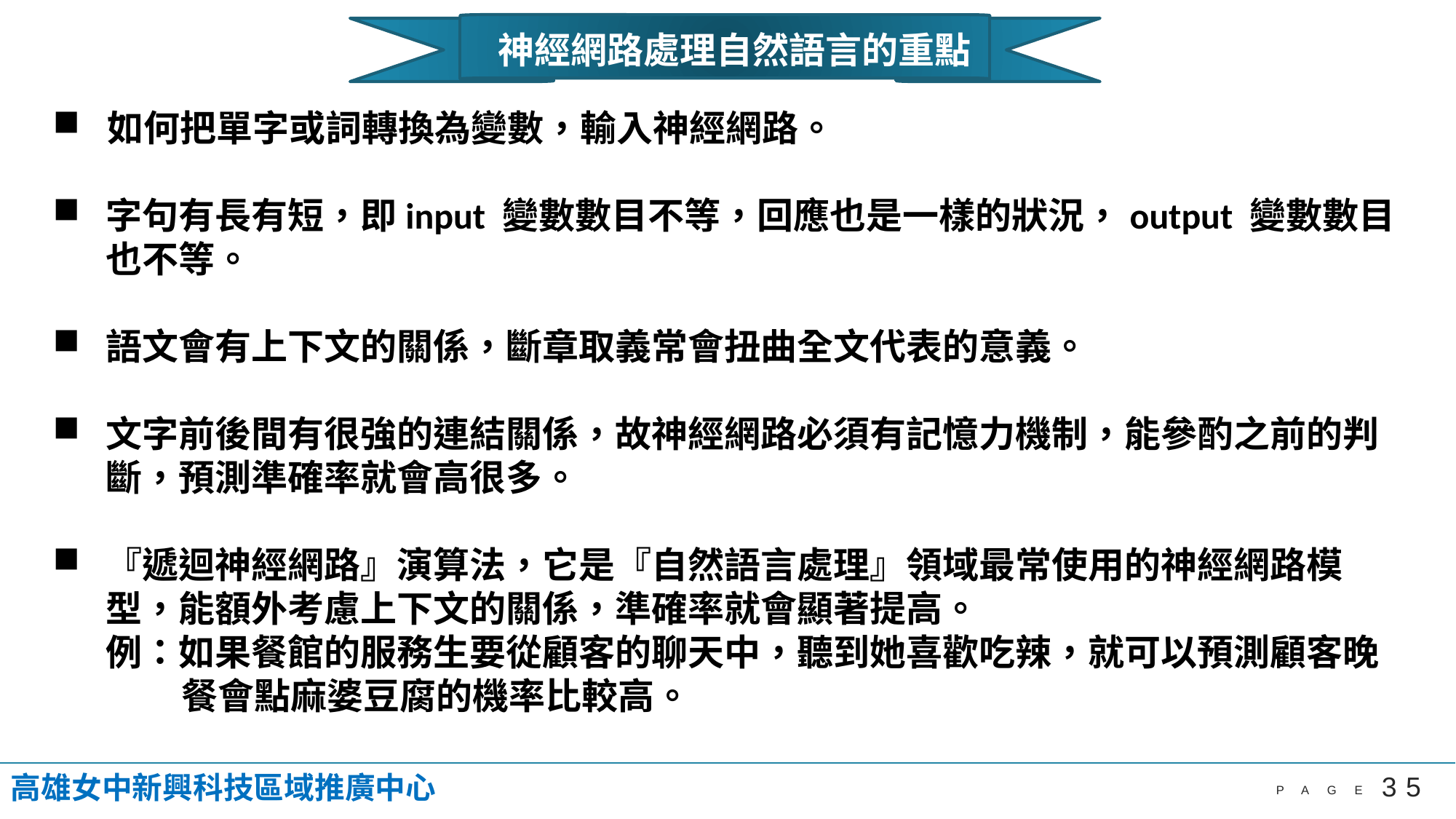

神經網路處理自然語言的重點
如何把單字或詞轉換為變數，輸入神經網路。

字句有長有短，即input 變數數目不等，回應也是一樣的狀況，output 變數數目也不等。

語文會有上下文的關係，斷章取義常會扭曲全文代表的意義。

文字前後間有很強的連結關係，故神經網路必須有記憶力機制，能參酌之前的判斷，預測準確率就會高很多。

『遞迴神經網路』演算法，它是『自然語言處理』領域最常使用的神經網路模型，能額外考慮上下文的關係，準確率就會顯著提高。
例：如果餐館的服務生要從顧客的聊天中，聽到她喜歡吃辣，就可以預測顧客晚餐會點麻婆豆腐的機率比較高。

高雄女中新興科技區域推廣中心